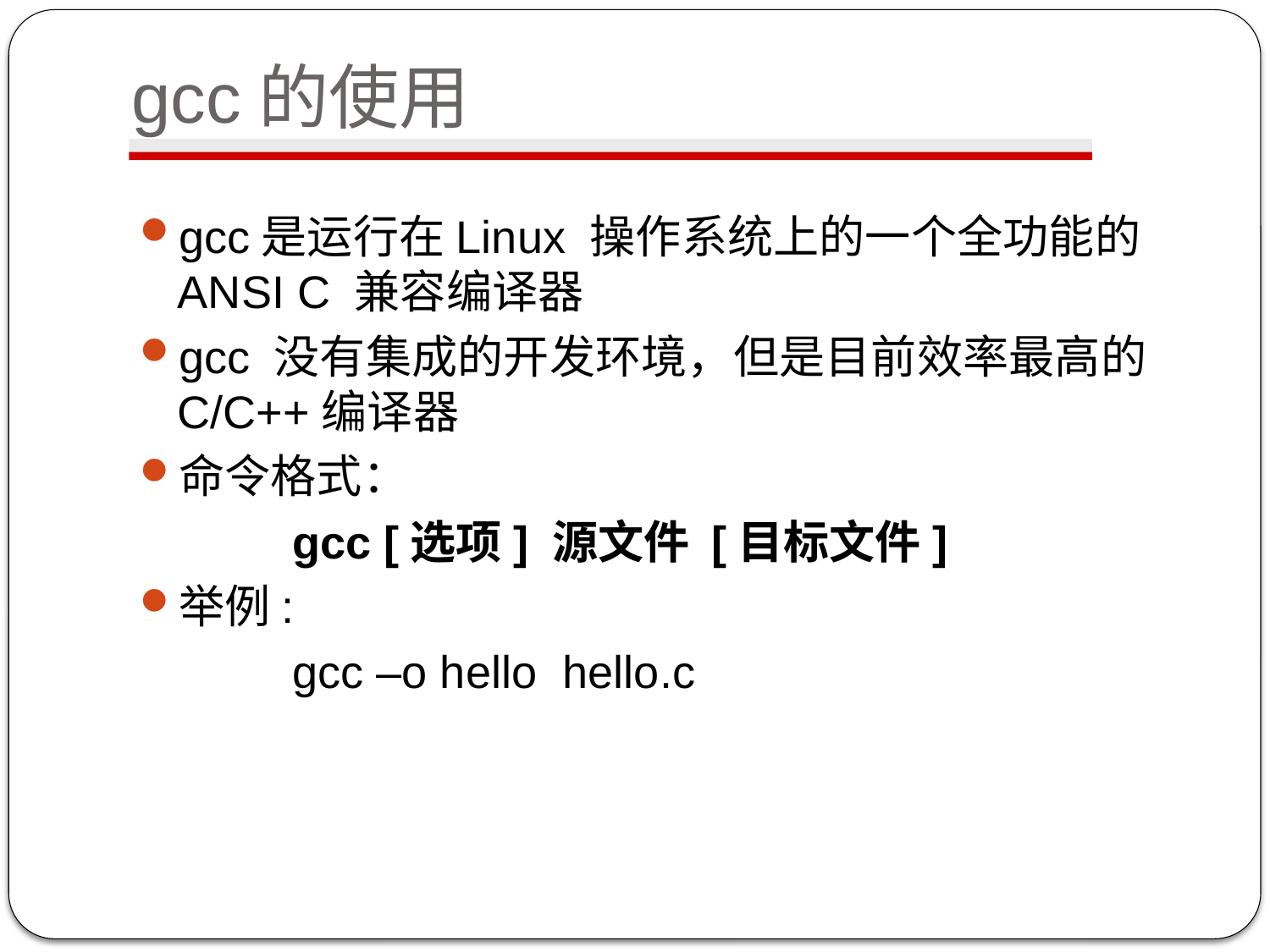

# gcc的使用
gcc是运行在Linux 操作系统上的一个全功能的ANSI C 兼容编译器
gcc 没有集成的开发环境，但是目前效率最高的C/C++编译器
命令格式：
            gcc [选项] 源文件 [目标文件]
举例:
            gcc –o hello  hello.c